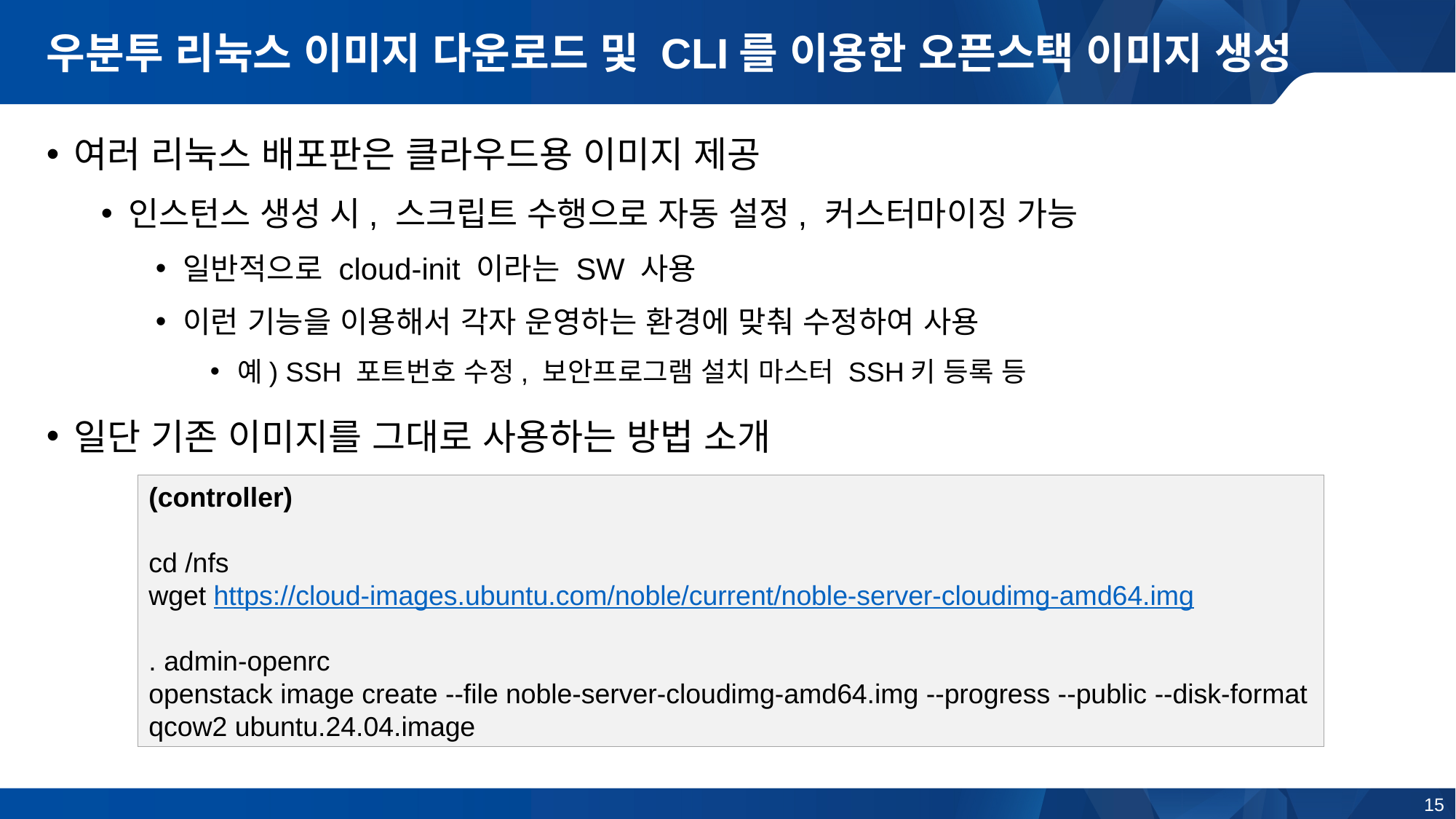

# 우분투 리눅스 이미지 다운로드 및 CLI를 이용한 오픈스택 이미지 생성
여러 리눅스 배포판은 클라우드용 이미지 제공
인스턴스 생성 시, 스크립트 수행으로 자동 설정, 커스터마이징 가능
일반적으로 cloud-init 이라는 SW 사용
이런 기능을 이용해서 각자 운영하는 환경에 맞춰 수정하여 사용
예) SSH 포트번호 수정, 보안프로그램 설치 마스터 SSH키 등록 등
일단 기존 이미지를 그대로 사용하는 방법 소개
(controller)

cd /nfs
wget https://cloud-images.ubuntu.com/noble/current/noble-server-cloudimg-amd64.img

. admin-openrc
openstack image create --file noble-server-cloudimg-amd64.img --progress --public --disk-format qcow2 ubuntu.24.04.image
15